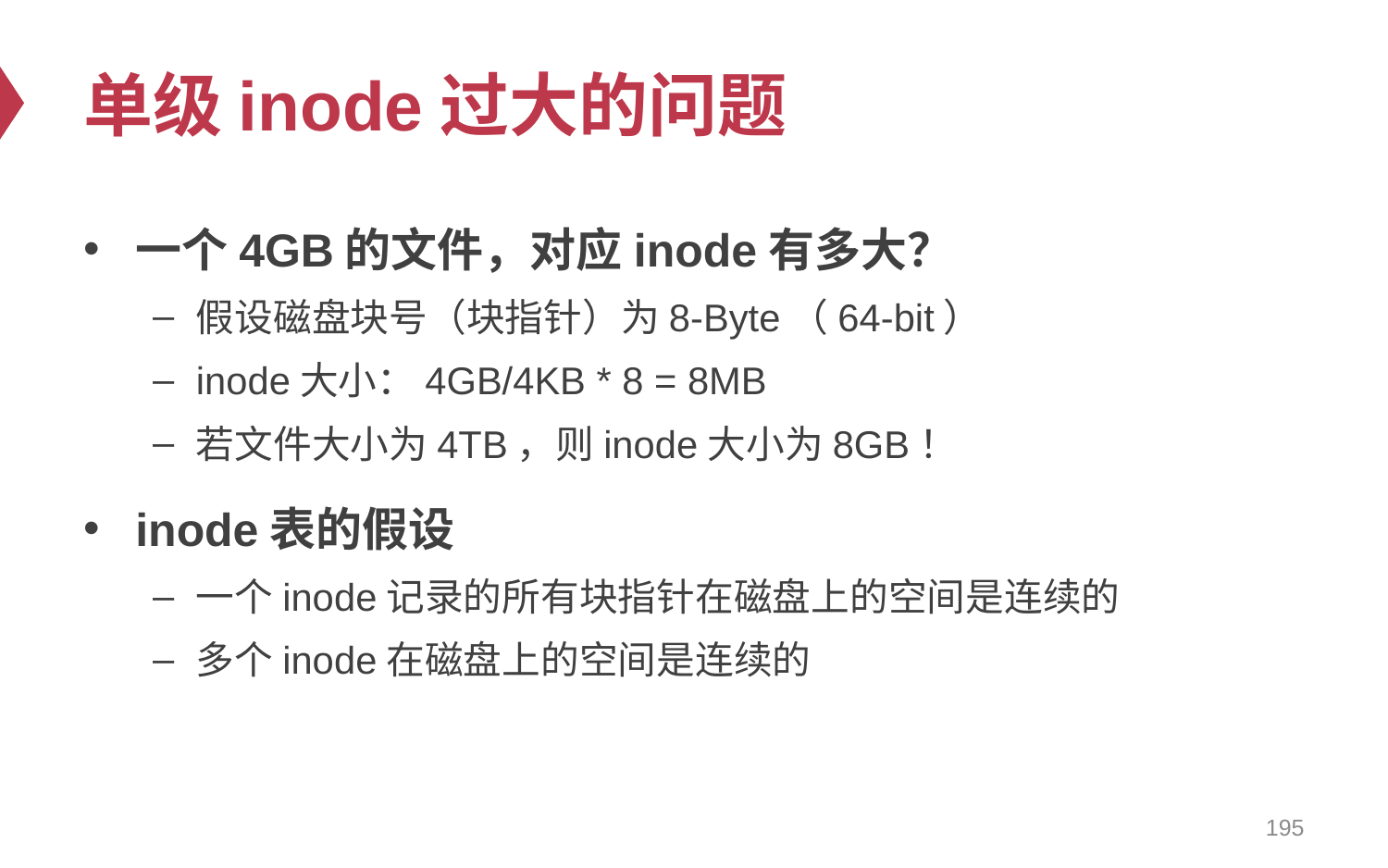

# 单级inode过大的问题
一个4GB的文件，对应inode有多大？
假设磁盘块号（块指针）为8-Byte（64-bit）
inode大小：4GB/4KB * 8 = 8MB
若文件大小为4TB，则inode大小为8GB！
inode表的假设
一个inode记录的所有块指针在磁盘上的空间是连续的
多个inode在磁盘上的空间是连续的
195